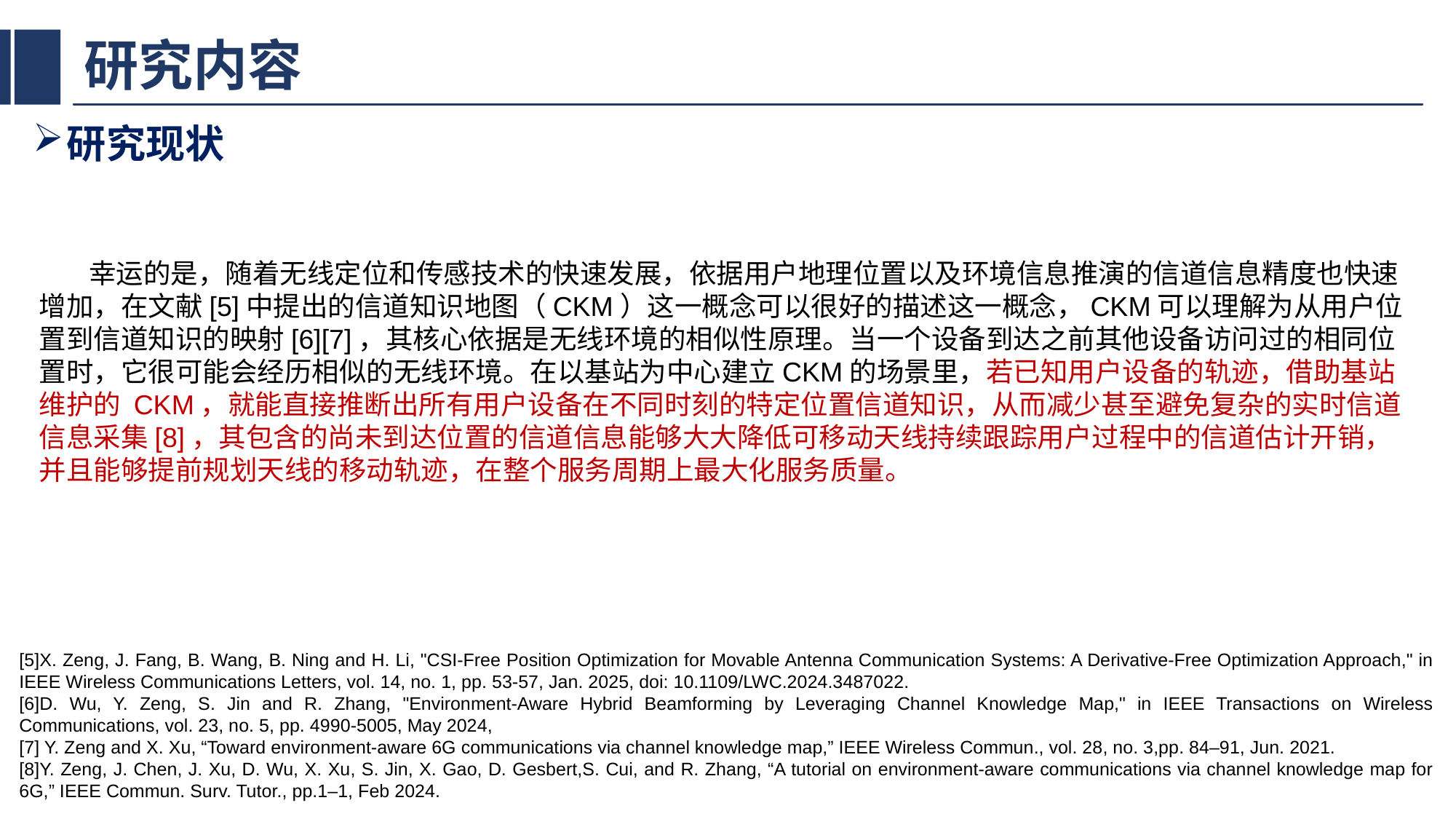

# 研究内容
研究现状

       幸运的是，随着无线定位和传感技术的快速发展，依据用户地理位置以及环境信息推演的信道信息精度也快速增加，在文献[5]中提出的信道知识地图（CKM）这一概念可以很好的描述这一概念，CKM可以理解为从用户位置到信道知识的映射[6][7]，其核心依据是无线环境的相似性原理。当一个设备到达之前其他设备访问过的相同位置时，它很可能会经历相似的无线环境。在以基站为中心建立CKM的场景里，若已知用户设备的轨迹，借助基站维护的 CKM，就能直接推断出所有用户设备在不同时刻的特定位置信道知识，从而减少甚至避免复杂的实时信道信息采集[8]，其包含的尚未到达位置的信道信息能够大大降低可移动天线持续跟踪用户过程中的信道估计开销，并且能够提前规划天线的移动轨迹，在整个服务周期上最大化服务质量。
[5]X. Zeng, J. Fang, B. Wang, B. Ning and H. Li, "CSI-Free Position Optimization for Movable Antenna Communication Systems: A Derivative-Free Optimization Approach," in IEEE Wireless Communications Letters, vol. 14, no. 1, pp. 53-57, Jan. 2025, doi: 10.1109/LWC.2024.3487022.
[6]D. Wu, Y. Zeng, S. Jin and R. Zhang, "Environment-Aware Hybrid Beamforming by Leveraging Channel Knowledge Map," in IEEE Transactions on Wireless Communications, vol. 23, no. 5, pp. 4990-5005, May 2024,
[7] Y. Zeng and X. Xu, “Toward environment-aware 6G communications via channel knowledge map,” IEEE Wireless Commun., vol. 28, no. 3,pp. 84–91, Jun. 2021.
[8]Y. Zeng, J. Chen, J. Xu, D. Wu, X. Xu, S. Jin, X. Gao, D. Gesbert,S. Cui, and R. Zhang, “A tutorial on environment-aware communications via channel knowledge map for 6G,” IEEE Commun. Surv. Tutor., pp.1–1, Feb 2024.